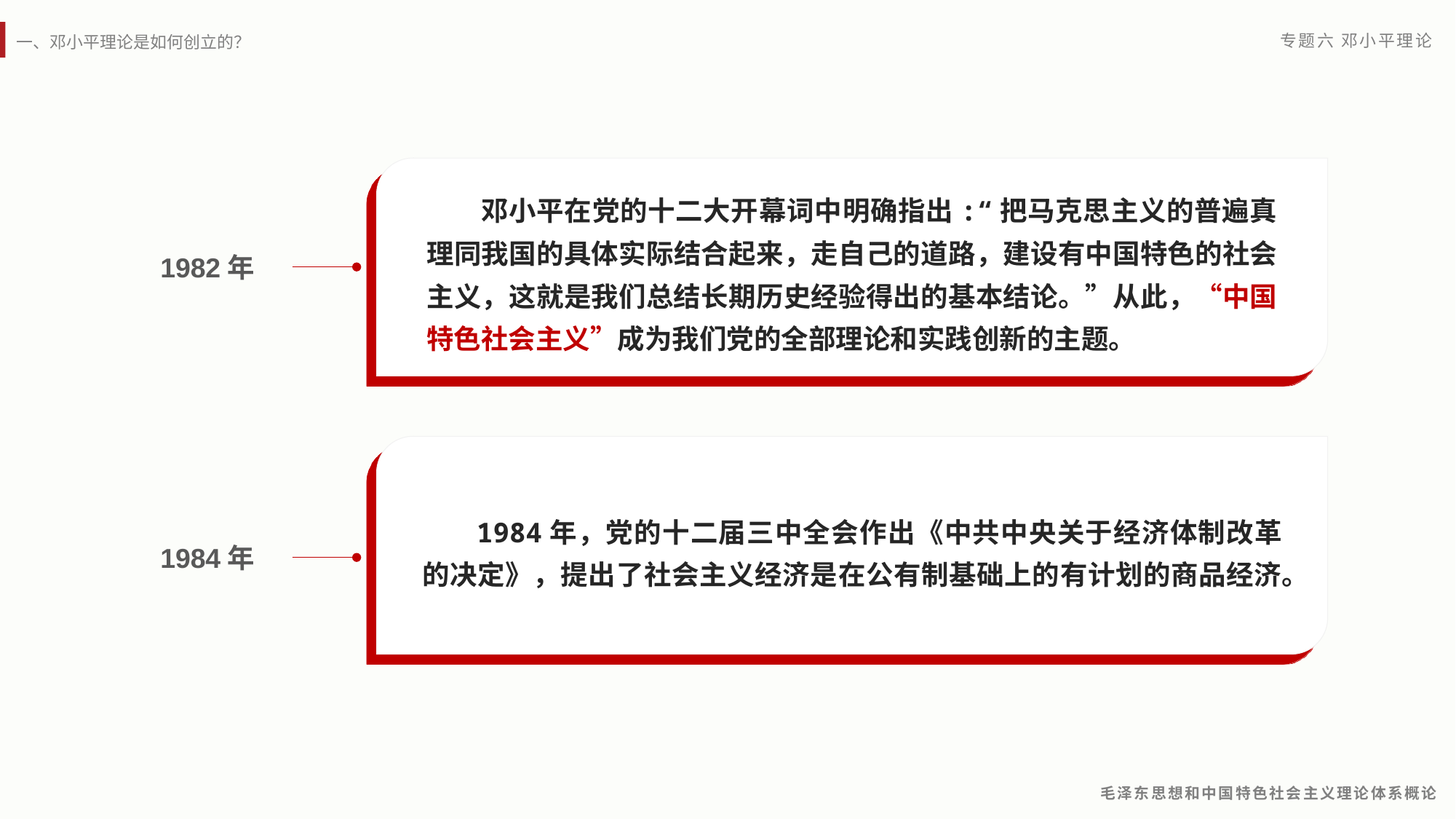

邓小平在党的十二大开幕词中明确指出:“把马克思主义的普遍真理同我国的具体实际结合起来，走自己的道路，建设有中国特色的社会主义，这就是我们总结长期历史经验得出的基本结论。”从此，“中国特色社会主义”成为我们党的全部理论和实践创新的主题。
1982年

1984年，党的十二届三中全会作出《中共中央关于经济体制改革的决定》，提出了社会主义经济是在公有制基础上的有计划的商品经济。
1984年